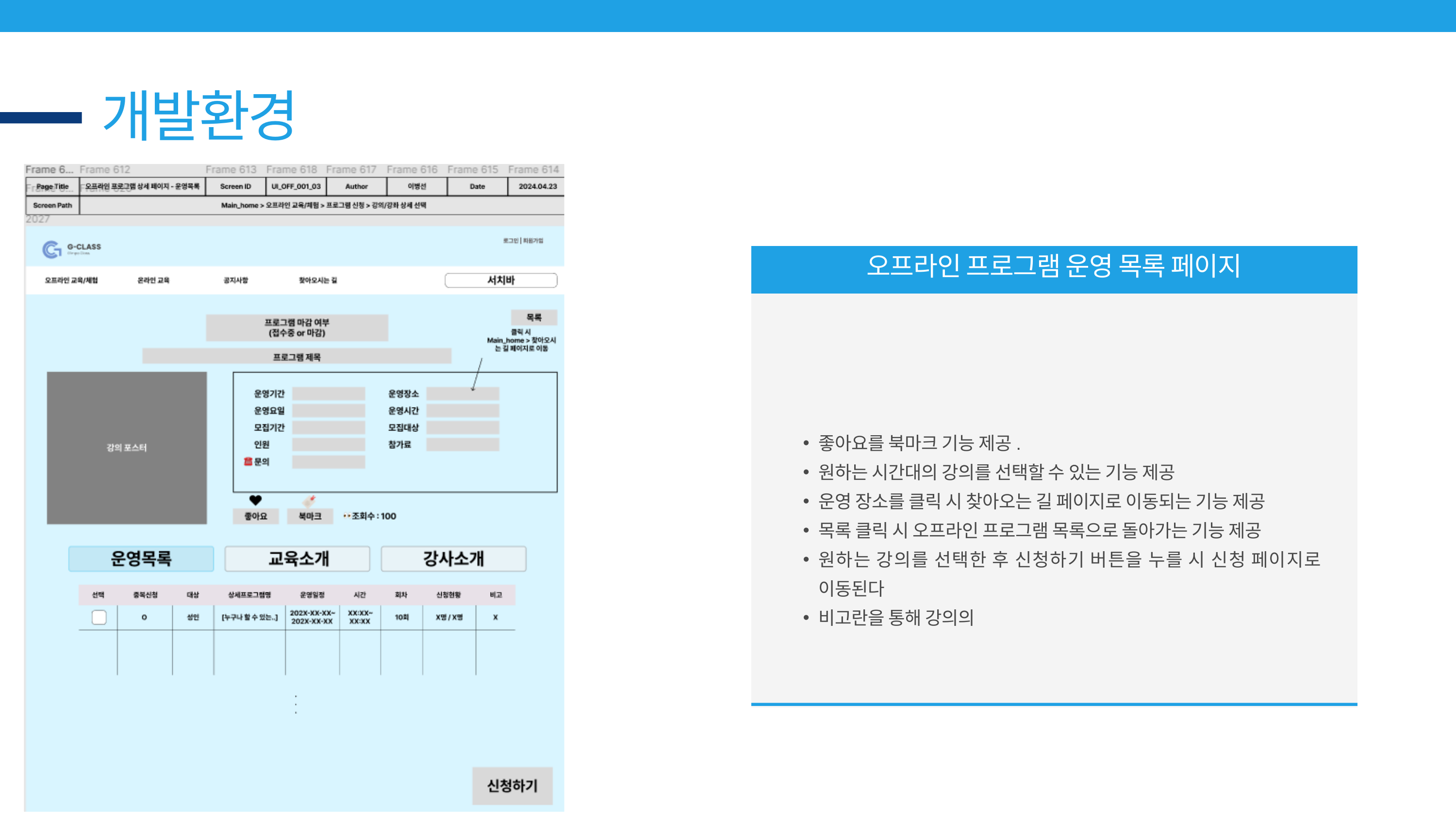

개발환경

오프라인 프로그램 운영 목록 페이지

좋아요를 북마크 기능 제공.
원하는 시간대의 강의를 선택할 수 있는 기능 제공
운영 장소를 클릭 시 찾아오는 길 페이지로 이동되는 기능 제공
목록 클릭 시 오프라인 프로그램 목록으로 돌아가는 기능 제공
원하는 강의를 선택한 후 신청하기 버튼을 누를 시 신청 페이지로 이동된다
비고란을 통해 강의의